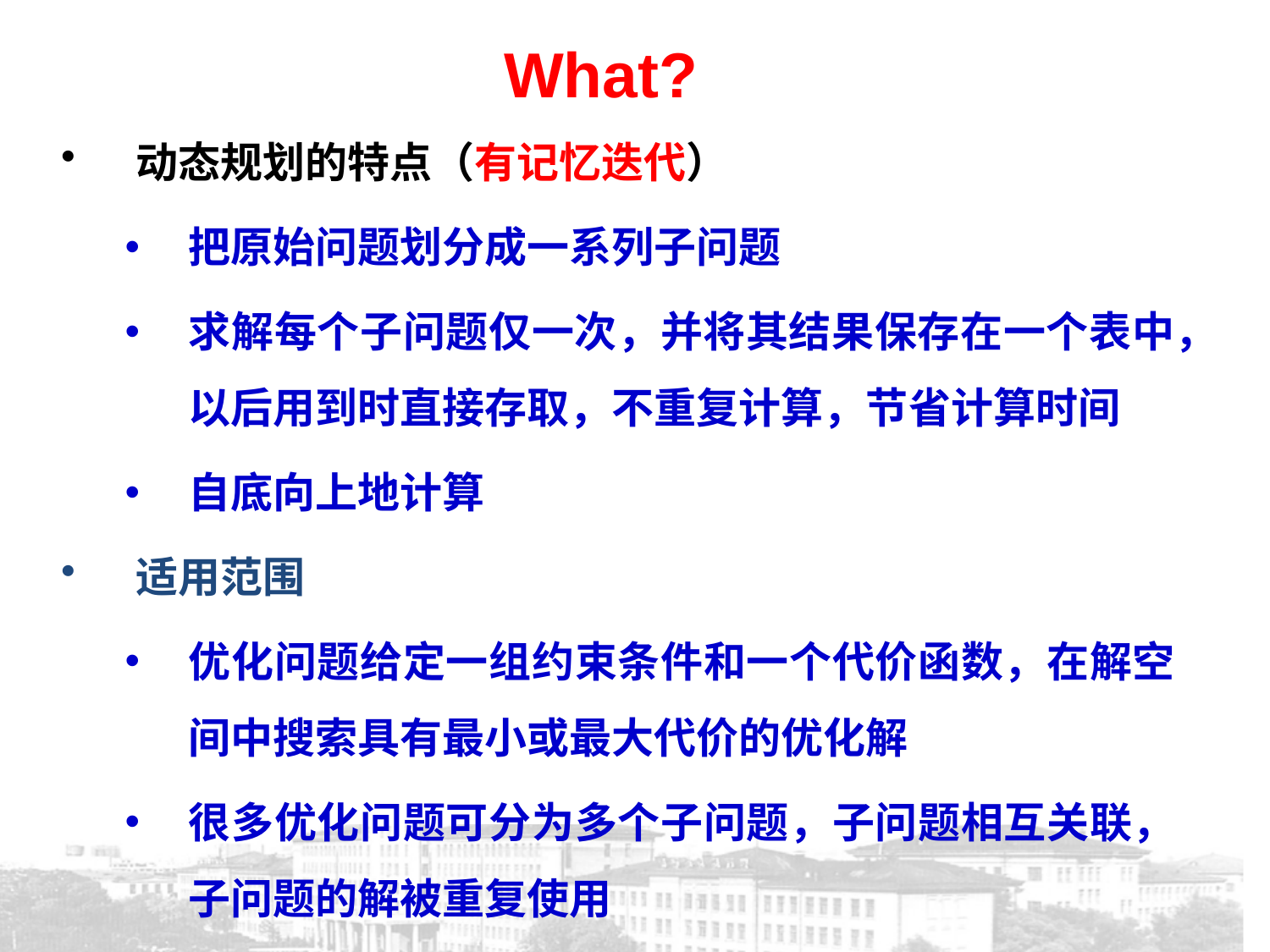

What?
动态规划的特点（有记忆迭代）
把原始问题划分成一系列子问题
求解每个子问题仅一次，并将其结果保存在一个表中，以后用到时直接存取，不重复计算，节省计算时间
自底向上地计算
适用范围
优化问题给定一组约束条件和一个代价函数，在解空间中搜索具有最小或最大代价的优化解
很多优化问题可分为多个子问题，子问题相互关联，子问题的解被重复使用